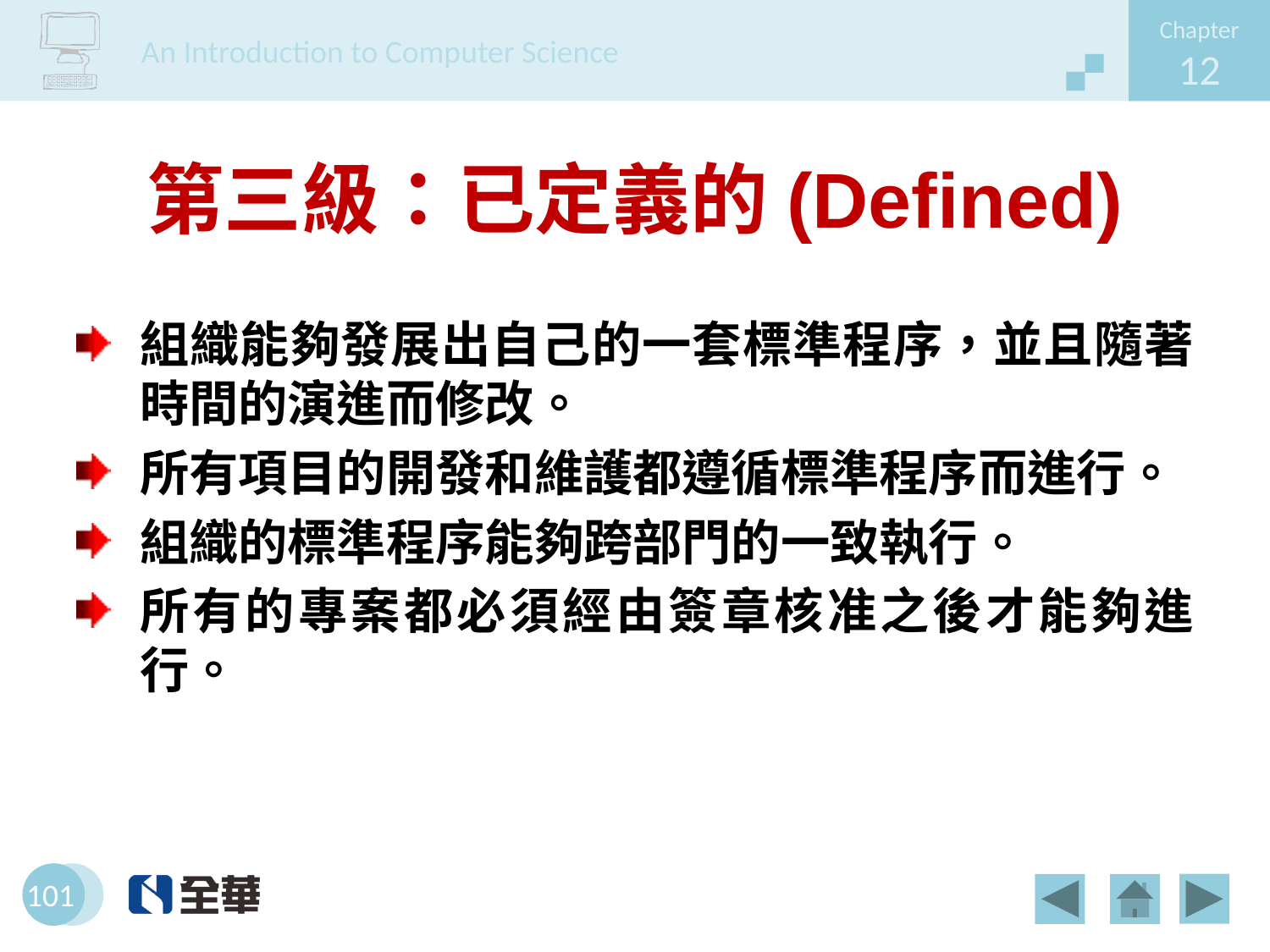

# 第三級：已定義的(Defined)
組織能夠發展出自己的一套標準程序，並且隨著時間的演進而修改。
所有項目的開發和維護都遵循標準程序而進行。
組織的標準程序能夠跨部門的一致執行。
所有的專案都必須經由簽章核准之後才能夠進行。